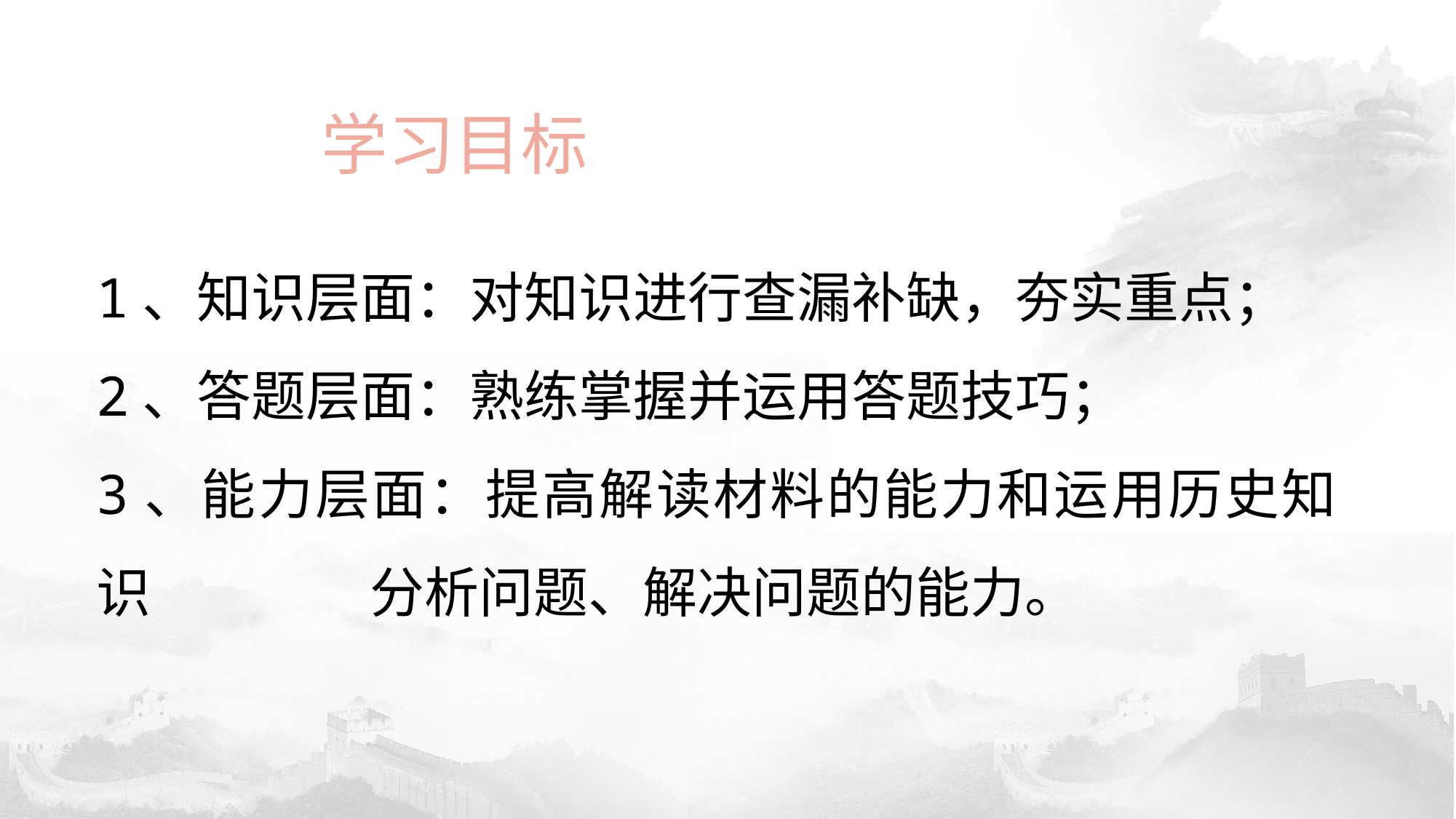

学习目标

1、知识层面：对知识进行查漏补缺，夯实重点；
2、答题层面：熟练掌握并运用答题技巧；
3、能力层面：提高解读材料的能力和运用历史知识                  分析问题、解决问题的能力。